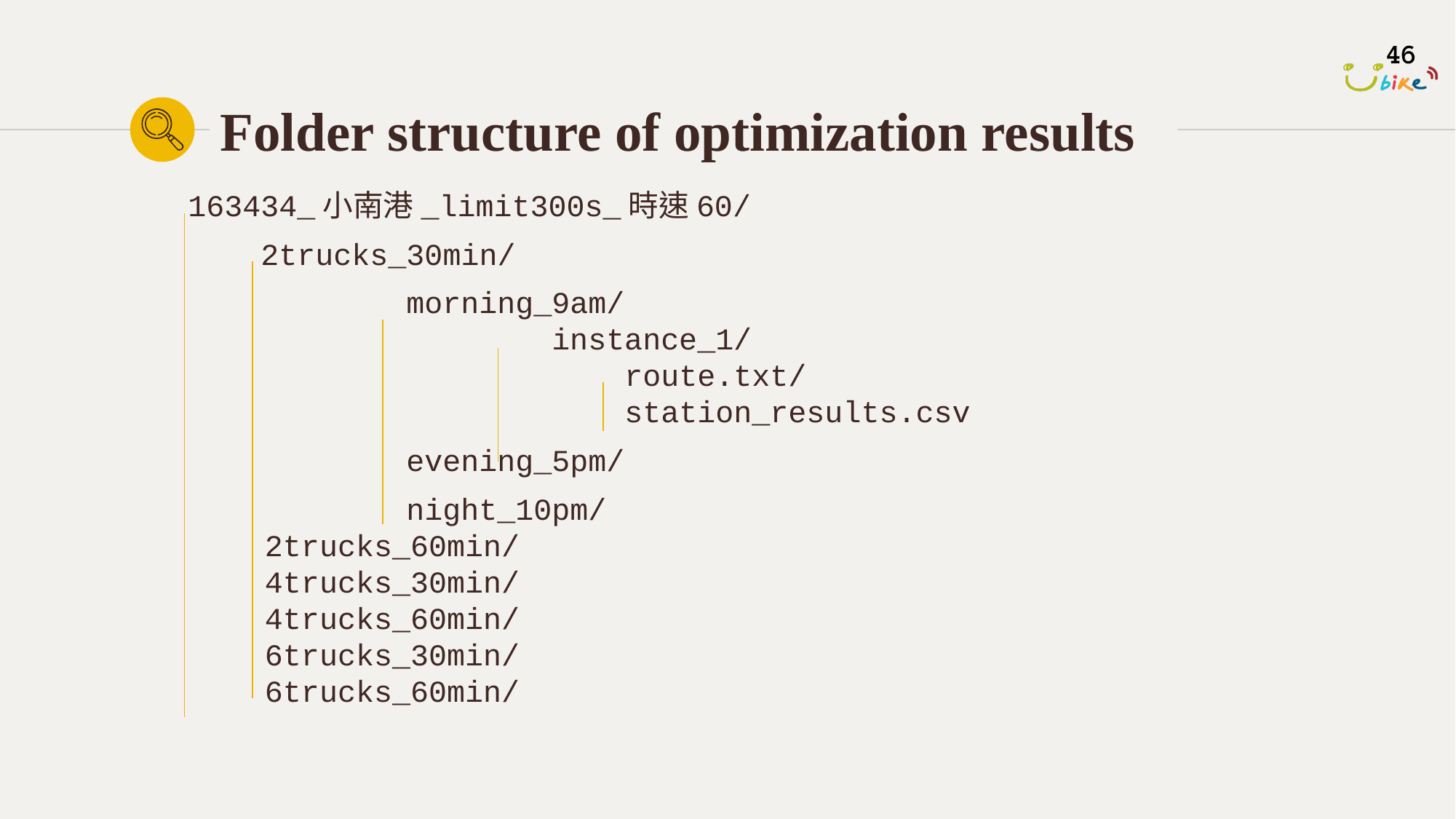

46
# Folder structure of optimization results

163434_小南港_limit300s_時速60/
    2trucks_30min/
		morning_9am/
		instance_1/
		route.txt/
		station_results.csv
		evening_5pm/
		night_10pm/
2trucks_60min/
4trucks_30min/
4trucks_60min/
6trucks_30min/
6trucks_60min/